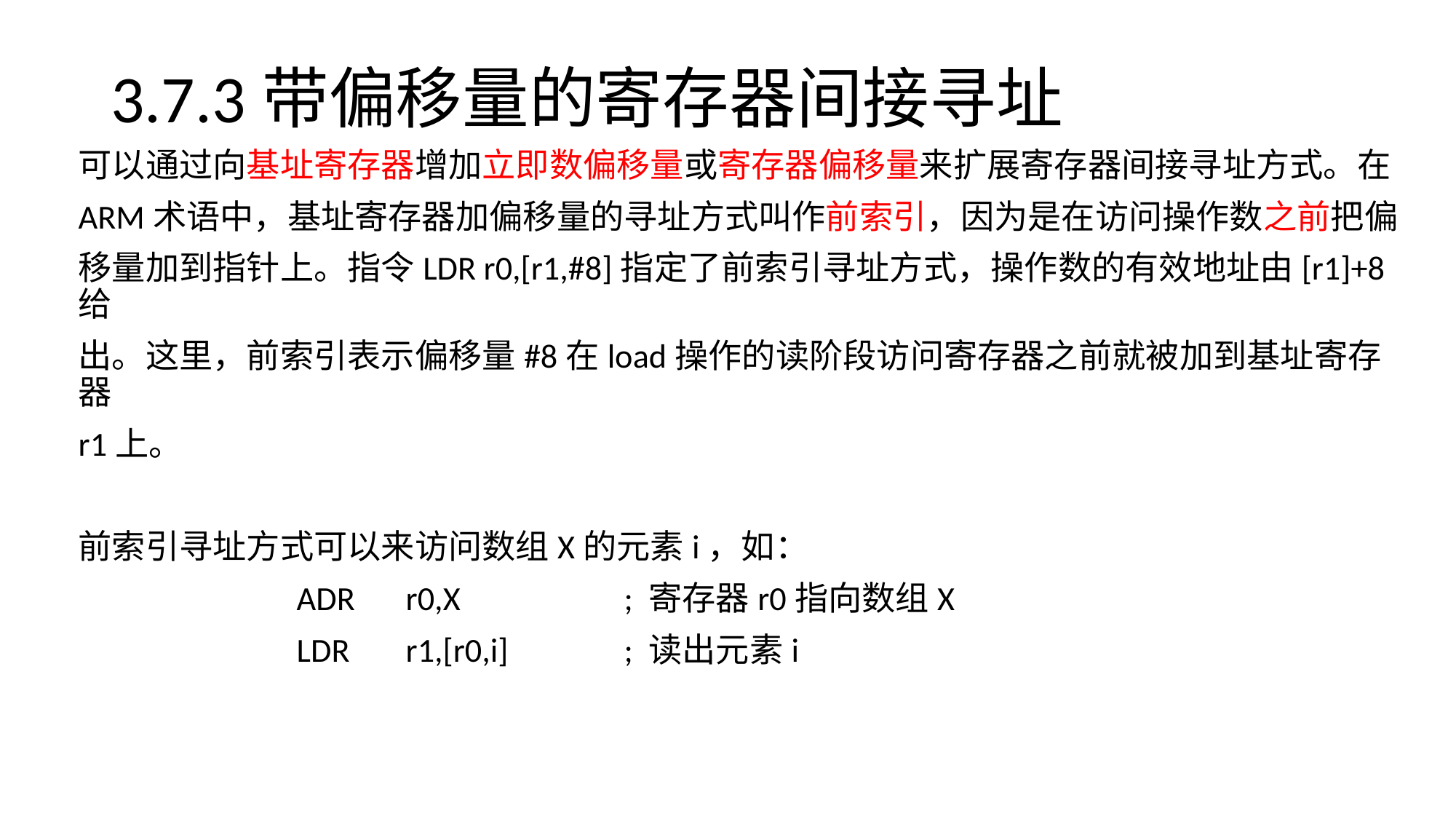

# 3.7.3带偏移量的寄存器间接寻址
可以通过向基址寄存器增加立即数偏移量或寄存器偏移量来扩展寄存器间接寻址方式。在
ARM术语中，基址寄存器加偏移量的寻址方式叫作前索引，因为是在访问操作数之前把偏
移量加到指针上。指令LDR r0,[r1,#8]指定了前索引寻址方式，操作数的有效地址由[r1]+8给
出。这里，前索引表示偏移量#8在load操作的读阶段访问寄存器之前就被加到基址寄存器
r1上。

前索引寻址方式可以来访问数组X的元素i，如：
		ADR	r0,X		; 寄存器r0指向数组X
		LDR	r1,[r0,i]		; 读出元素i